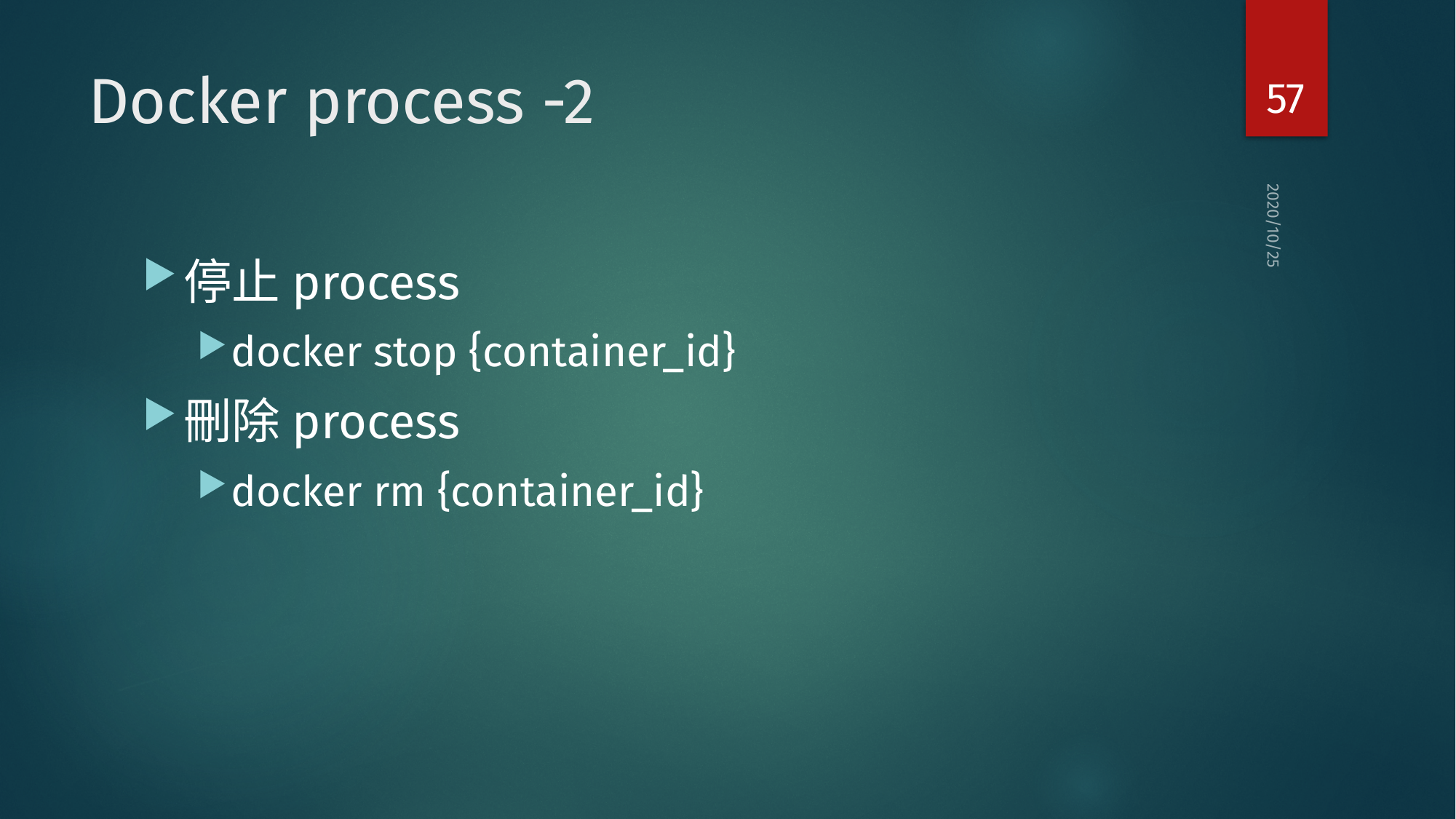

57
# Docker process -2
2020/10/25
停止process
docker stop {container_id}
刪除process
docker rm {container_id}